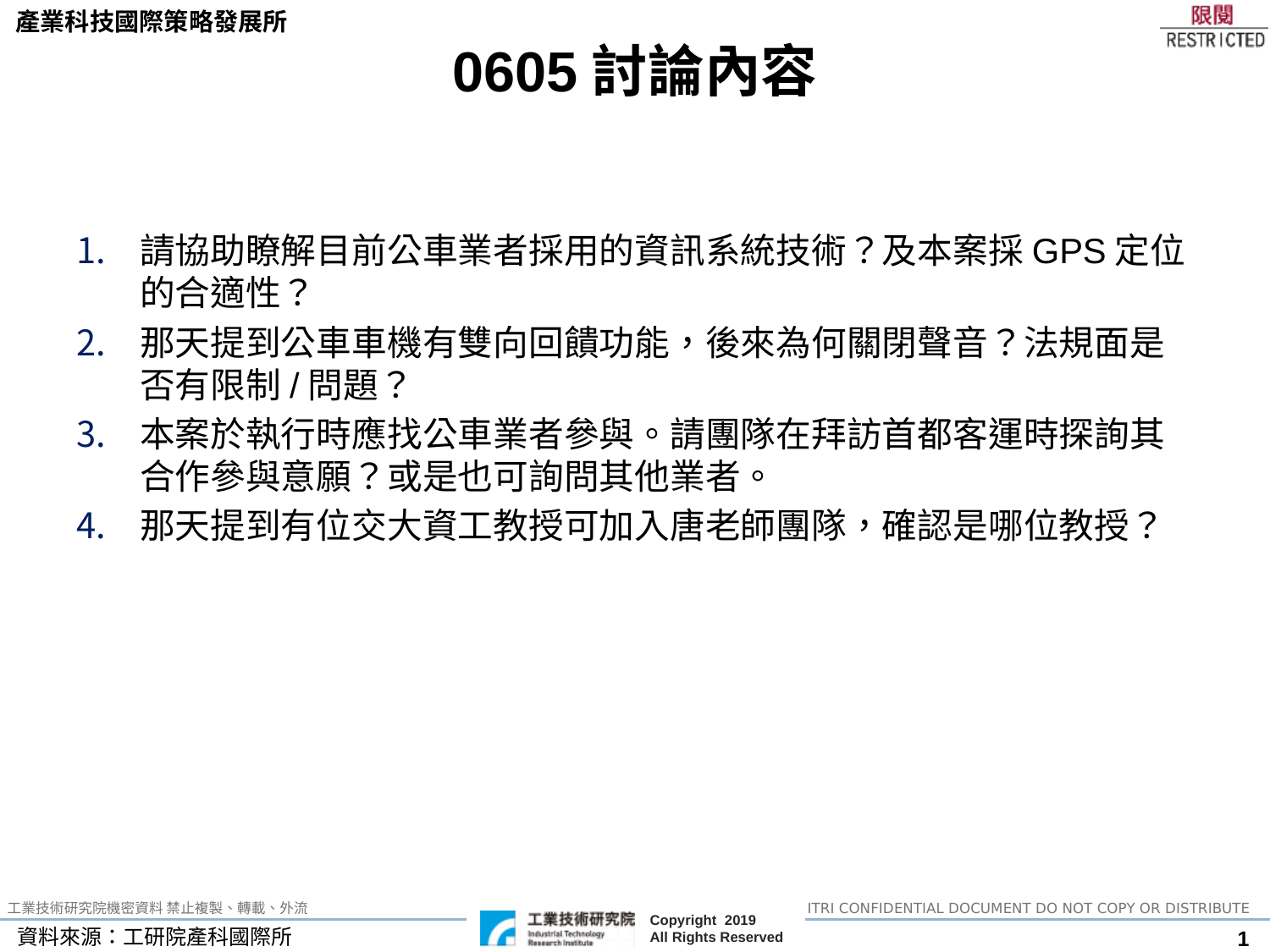

# 0605討論內容
請協助瞭解目前公車業者採用的資訊系統技術？及本案採GPS定位的合適性？
那天提到公車車機有雙向回饋功能，後來為何關閉聲音？法規面是否有限制/問題？
本案於執行時應找公車業者參與。請團隊在拜訪首都客運時探詢其合作參與意願？或是也可詢問其他業者。
那天提到有位交大資工教授可加入唐老師團隊，確認是哪位教授？
資料來源：工研院產科國際所